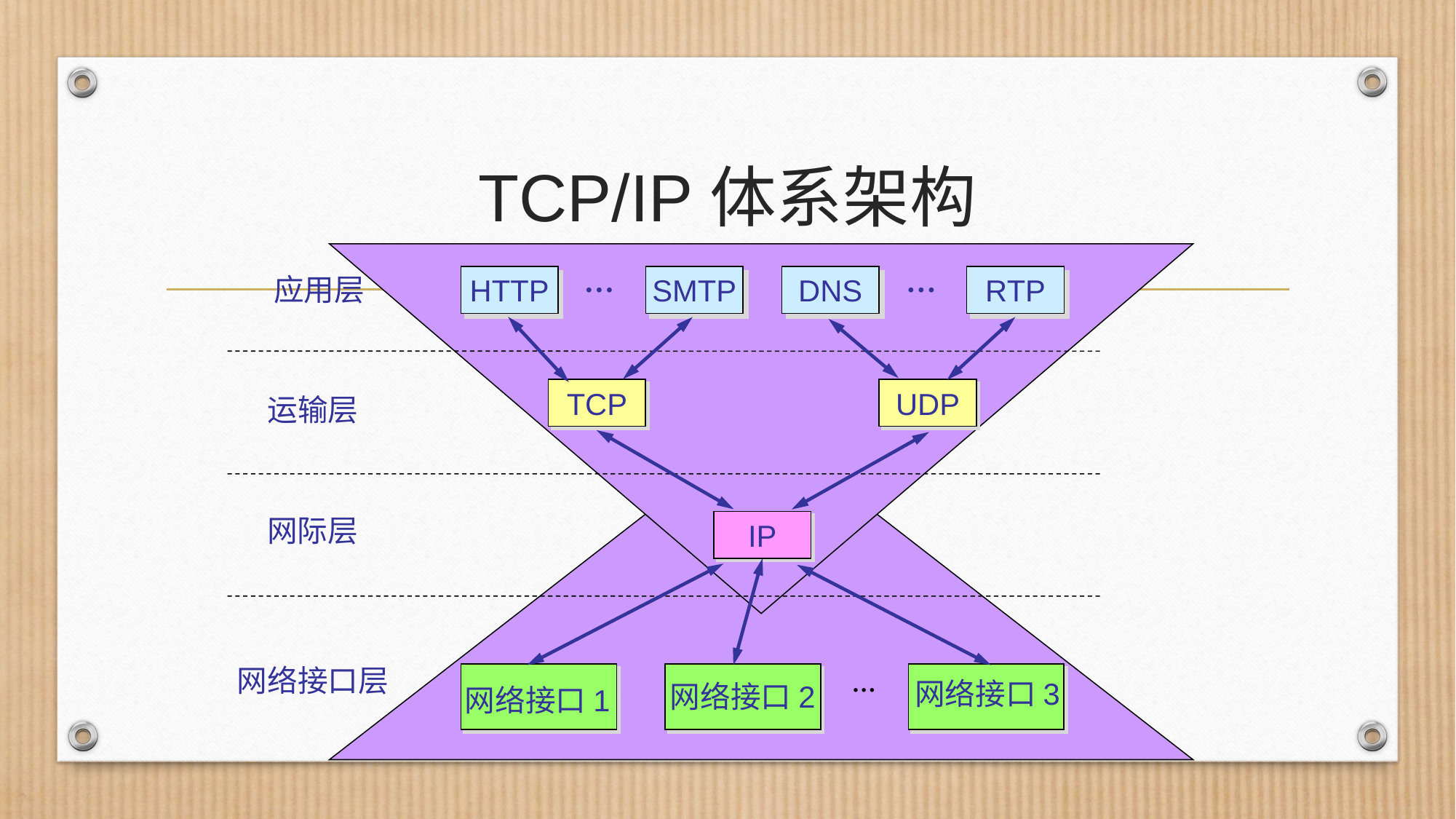

# TCP/IP体系架构

…
…
应用层
HTTP
SMTP
DNS
RTP

TCP
UDP
运输层

网际层
IP

网络接口层
…

网络接口 3
网络接口 2
网络接口 1